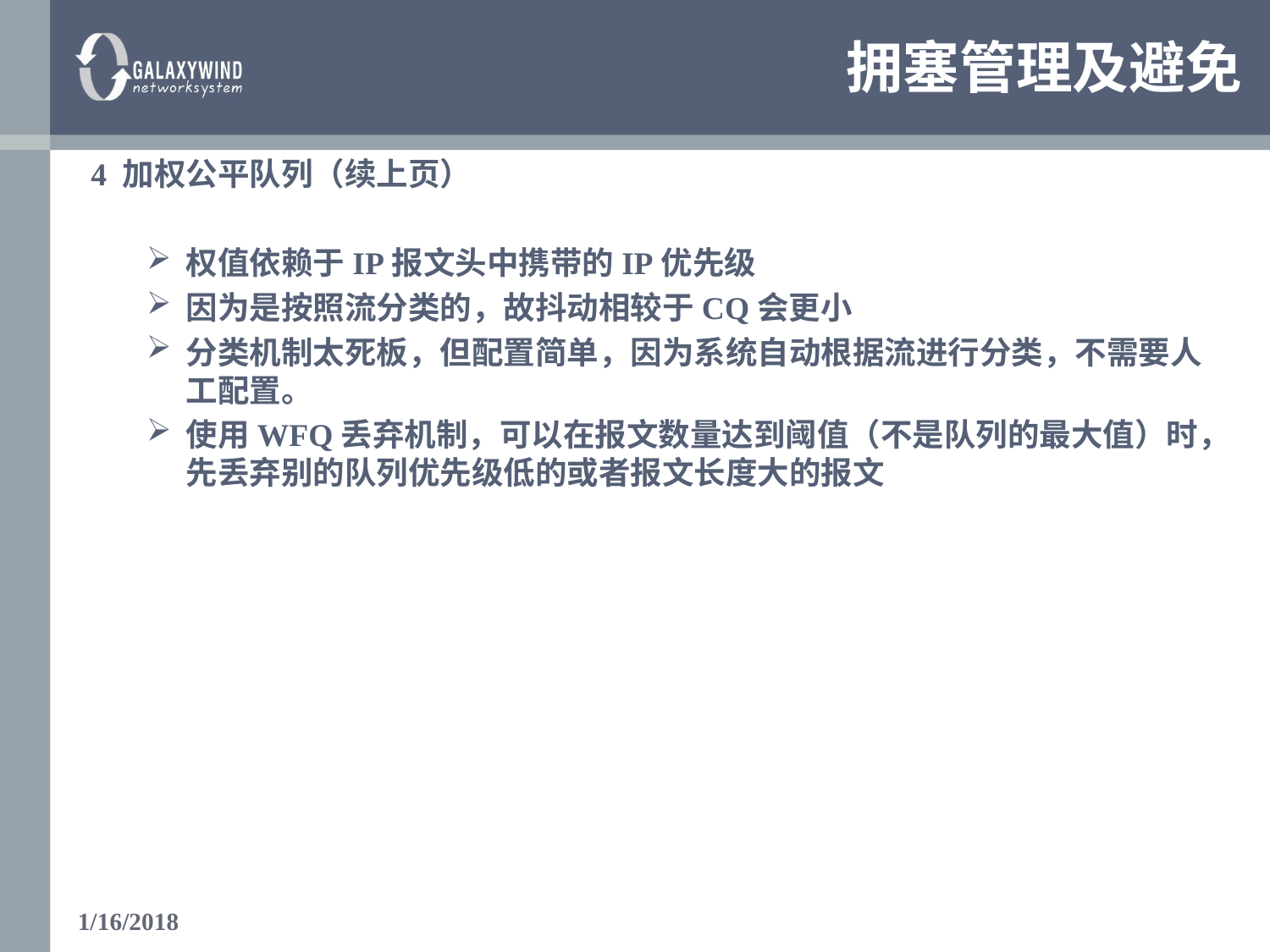

# 拥塞管理及避免
 4 加权公平队列（续上页）

权值依赖于IP报文头中携带的IP优先级
因为是按照流分类的，故抖动相较于CQ会更小
分类机制太死板，但配置简单，因为系统自动根据流进行分类，不需要人工配置。
使用WFQ丢弃机制，可以在报文数量达到阈值（不是队列的最大值）时，先丢弃别的队列优先级低的或者报文长度大的报文

1/16/2018